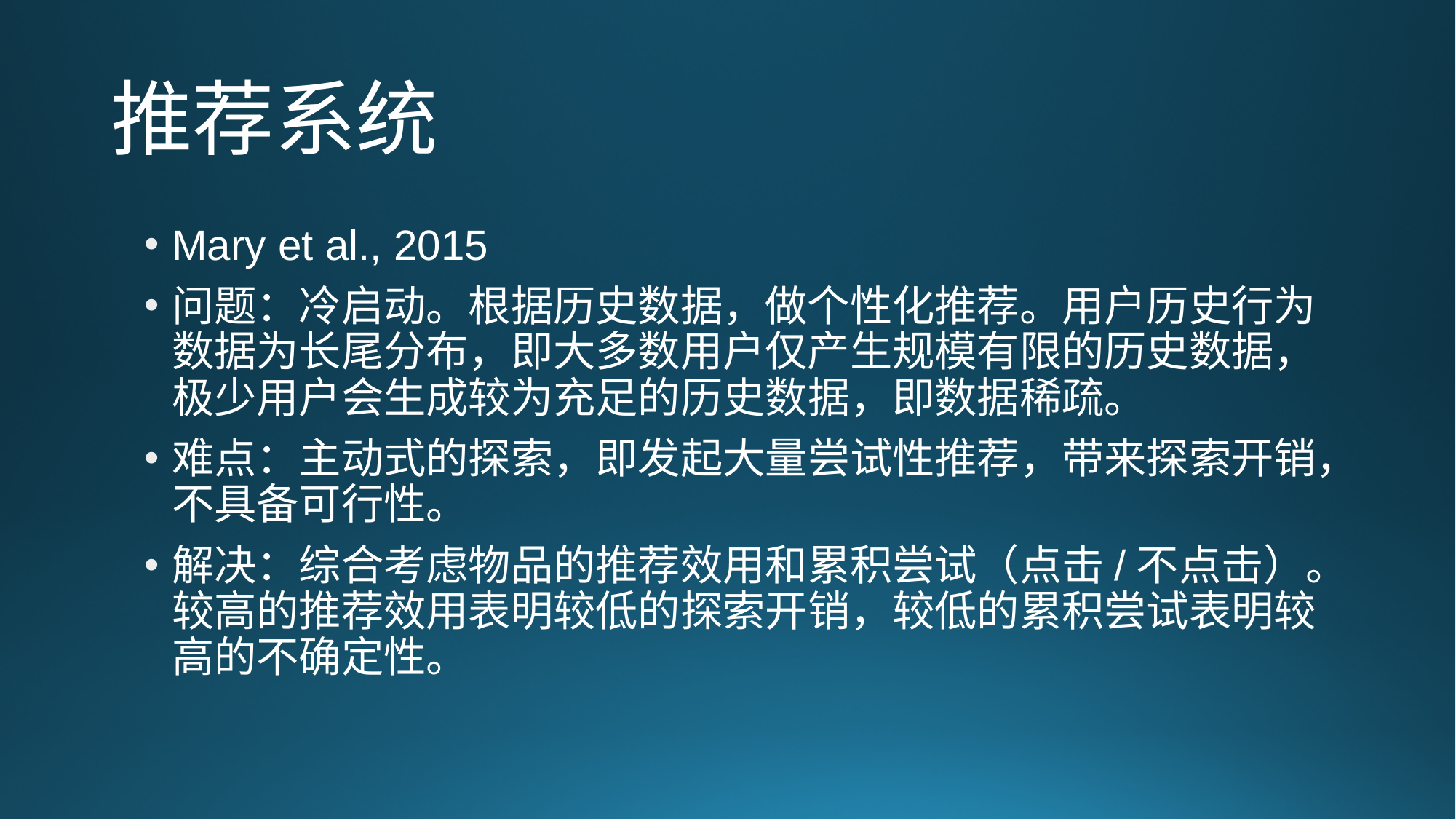

# 推荐系统
Mary et al., 2015
问题：冷启动。根据历史数据，做个性化推荐。用户历史行为数据为长尾分布，即大多数用户仅产生规模有限的历史数据，极少用户会生成较为充足的历史数据，即数据稀疏。
难点：主动式的探索，即发起大量尝试性推荐，带来探索开销，不具备可行性。
解决：综合考虑物品的推荐效用和累积尝试（点击/不点击）。较高的推荐效用表明较低的探索开销，较低的累积尝试表明较高的不确定性。